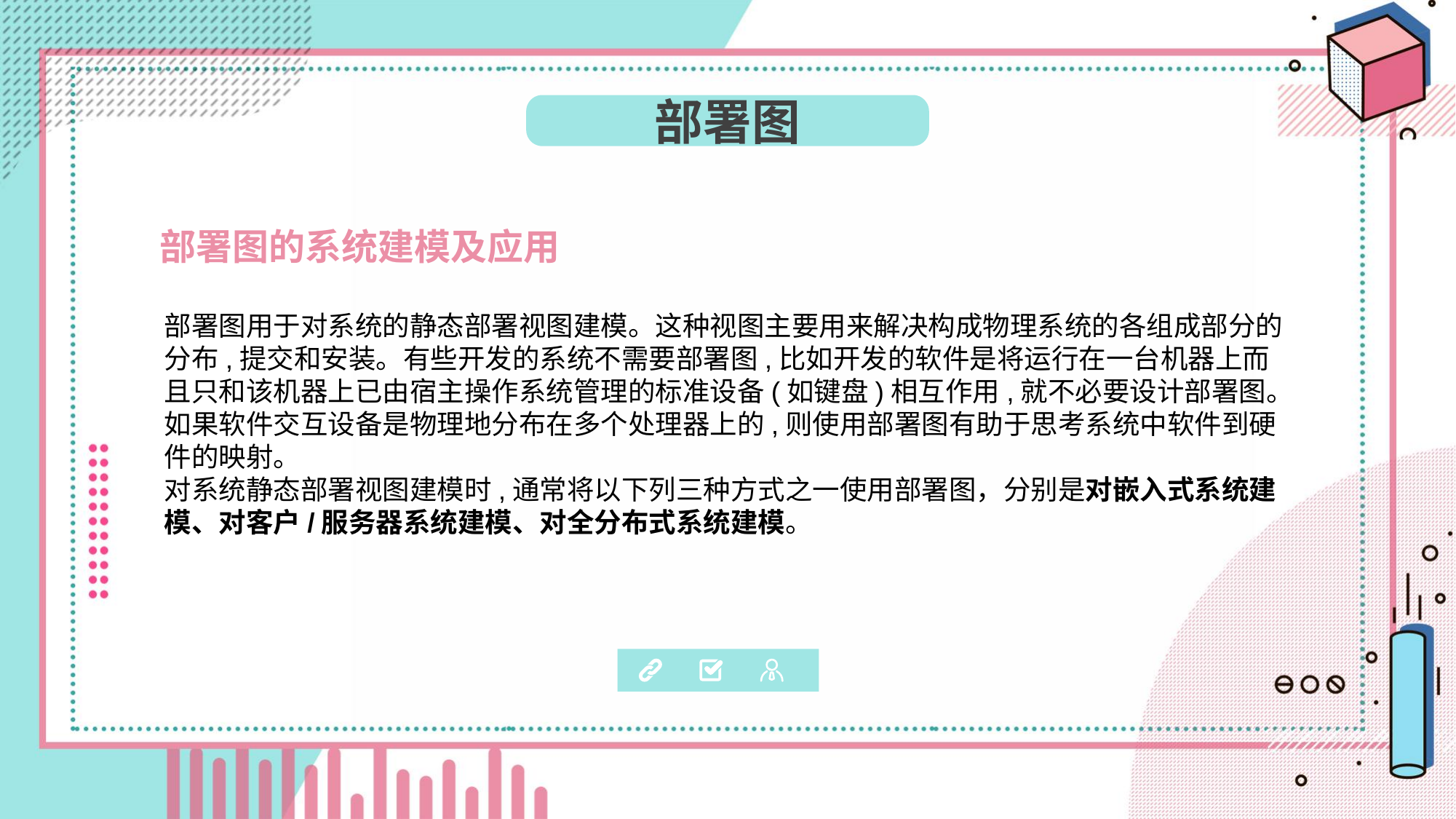

部署图
部署图的系统建模及应用
部署图用于对系统的静态部署视图建模。这种视图主要用来解决构成物理系统的各组成部分的分布,提交和安装。有些开发的系统不需要部署图,比如开发的软件是将运行在一台机器上而且只和该机器上已由宿主操作系统管理的标准设备(如键盘)相互作用,就不必要设计部署图。如果软件交互设备是物理地分布在多个处理器上的,则使用部署图有助于思考系统中软件到硬件的映射。
对系统静态部署视图建模时,通常将以下列三种方式之一使用部署图，分别是对嵌入式系统建模、对客户/服务器系统建模、对全分布式系统建模。